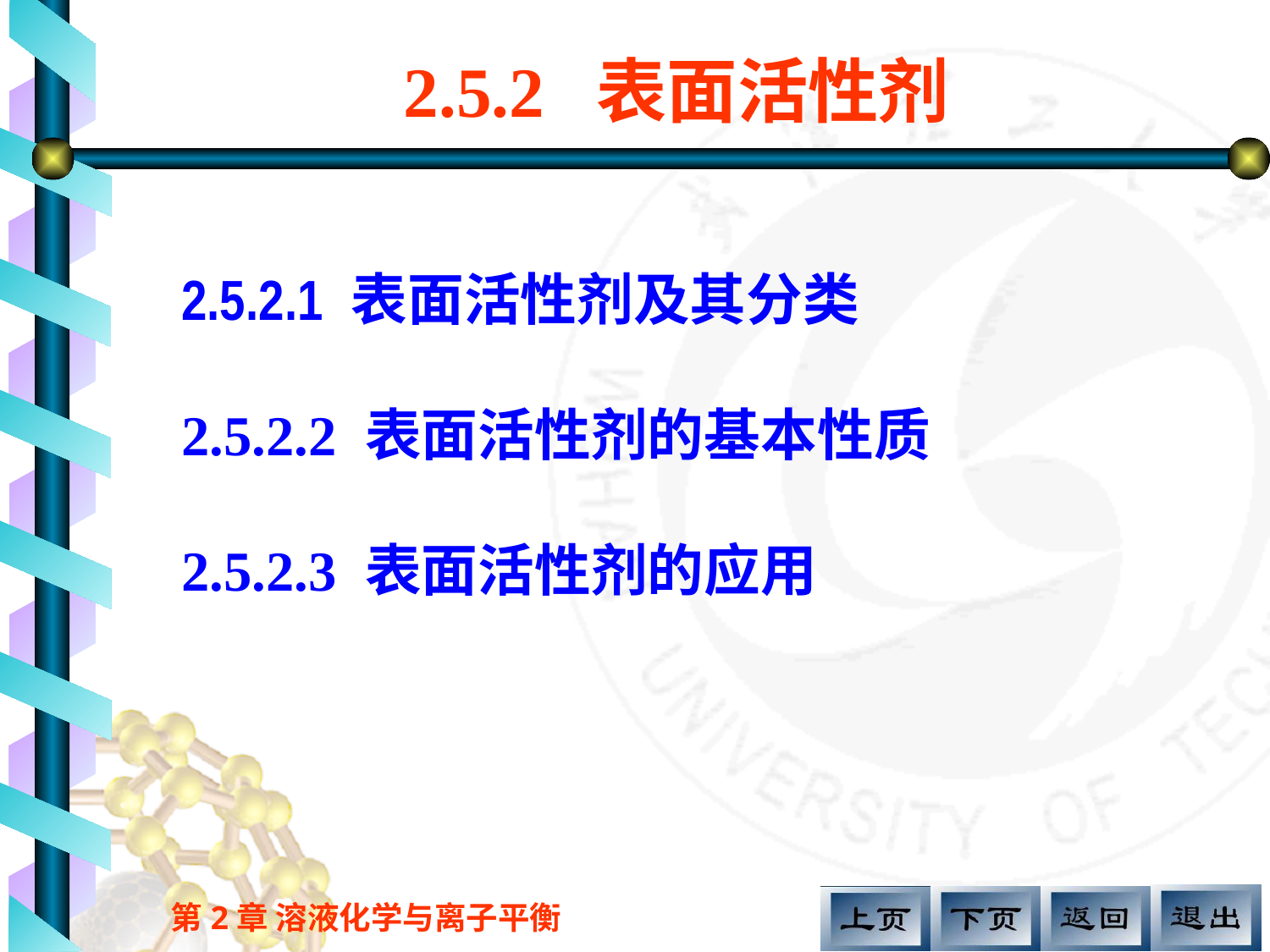

# 2.5.2  表面活性剂
2.5.2.1 表面活性剂及其分类

2.5.2.2 表面活性剂的基本性质

2.5.2.3 表面活性剂的应用